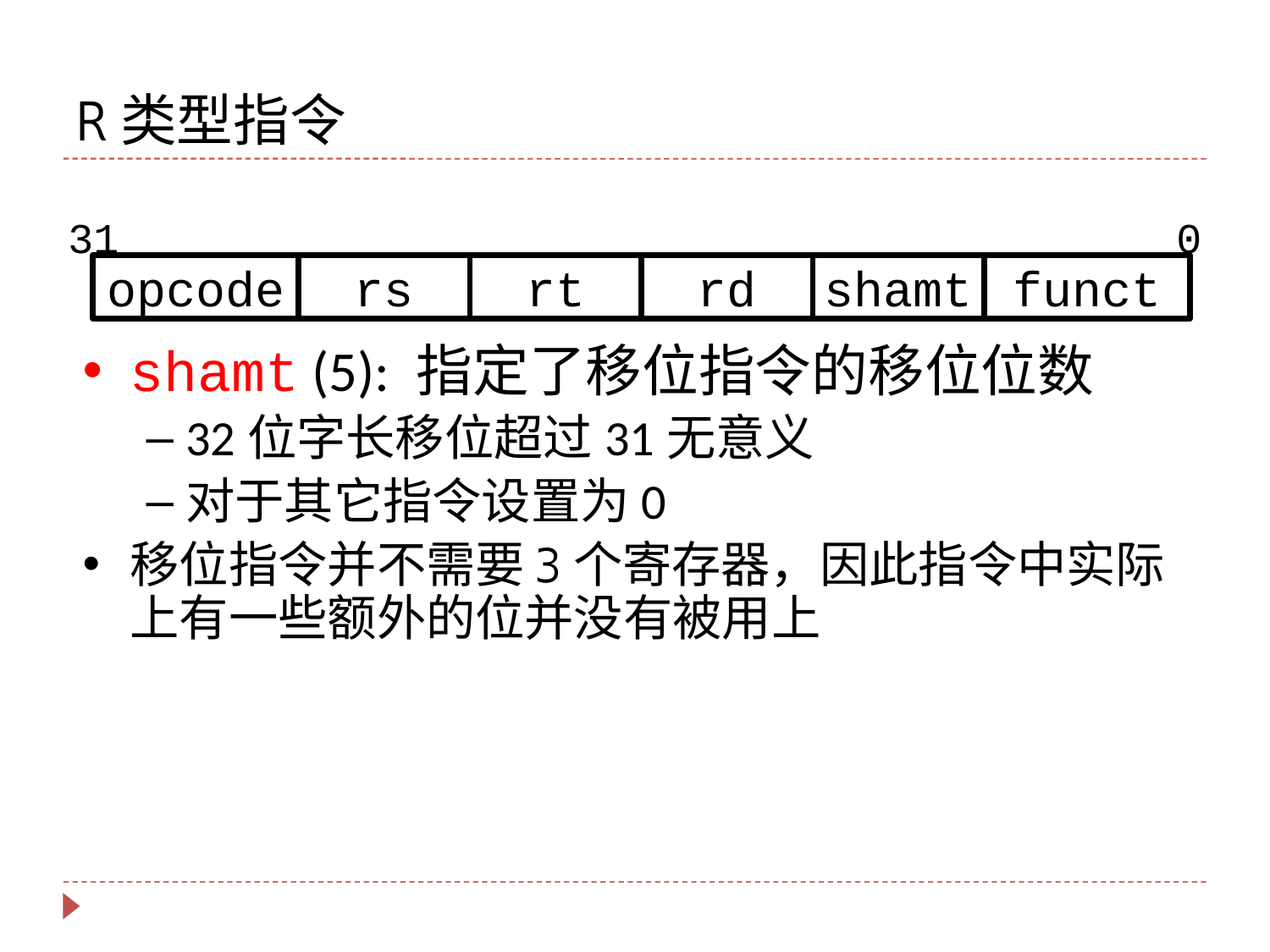

# R类型指令
31
0
opcode
rs
rt
rd
shamt
funct
shamt (5): 指定了移位指令的移位位数
32位字长移位超过31无意义
对于其它指令设置为0
移位指令并不需要3个寄存器，因此指令中实际上有一些额外的位并没有被用上